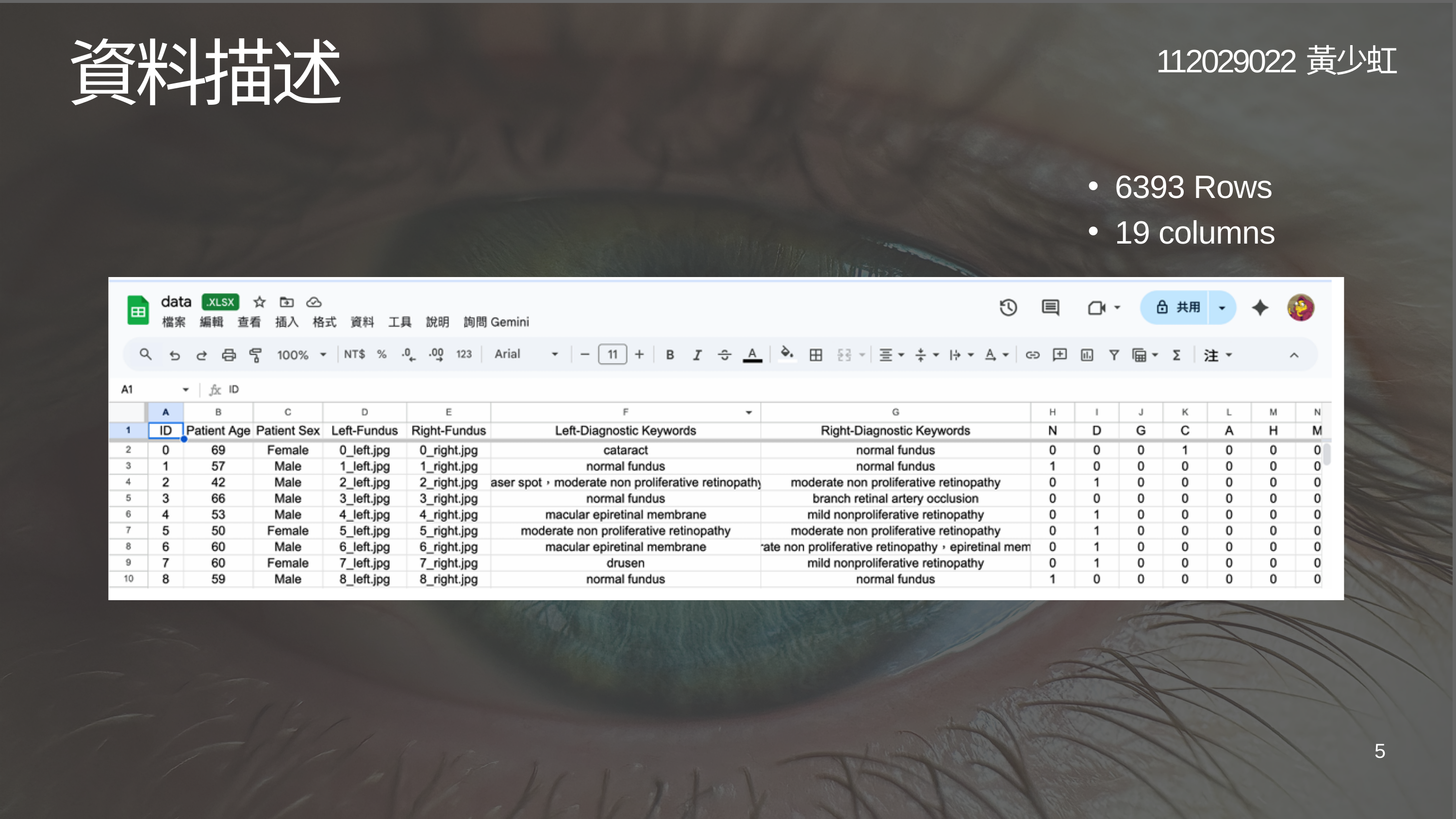

112029022黃少虹
資料描述
6393 Rows
19 columns

5